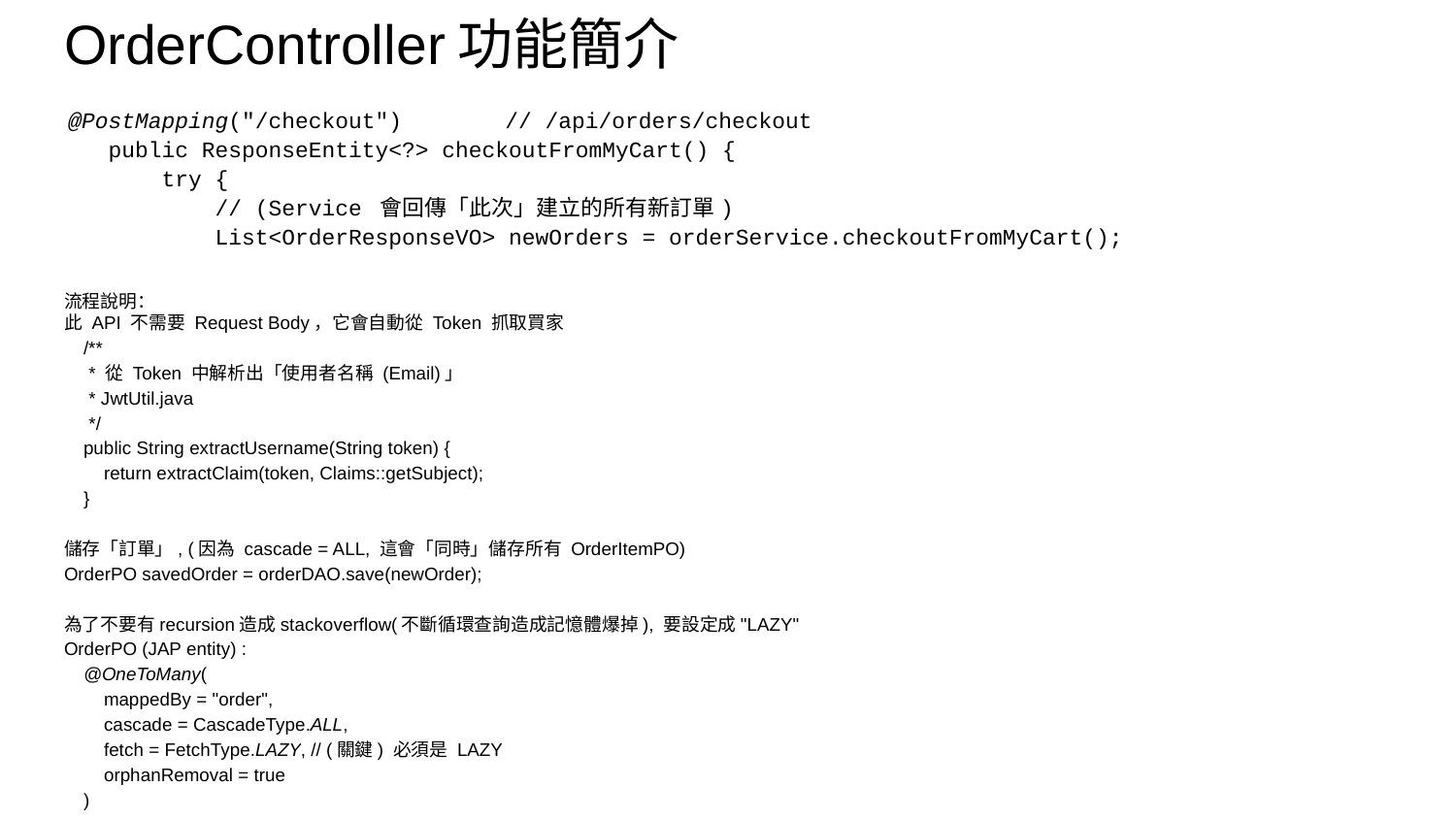

# OrderController功能簡介
@PostMapping("/checkout")	// /api/orders/checkout
   public ResponseEntity<?> checkoutFromMyCart() {
       try {
           // (Service 會回傳「此次」建立的所有新訂單)
           List<OrderResponseVO> newOrders = orderService.checkoutFromMyCart();
流程說明：
此 API 不需要 Request Body，它會自動從 Token 抓取買家
   /**
    * 從 Token 中解析出「使用者名稱 (Email)」
    * JwtUtil.java
    */
   public String extractUsername(String token) {
       return extractClaim(token, Claims::getSubject);
   }

儲存「訂單」, (因為 cascade = ALL, 這會「同時」儲存所有 OrderItemPO)
OrderPO savedOrder = orderDAO.save(newOrder);

為了不要有recursion造成stackoverflow(不斷循環查詢造成記憶體爆掉), 要設定成"LAZY"
OrderPO (JAP entity) :
   @OneToMany(
       mappedBy = "order",
       cascade = CascadeType.ALL,
       fetch = FetchType.LAZY, // (關鍵) 必須是 LAZY
       orphanRemoval = true
   )